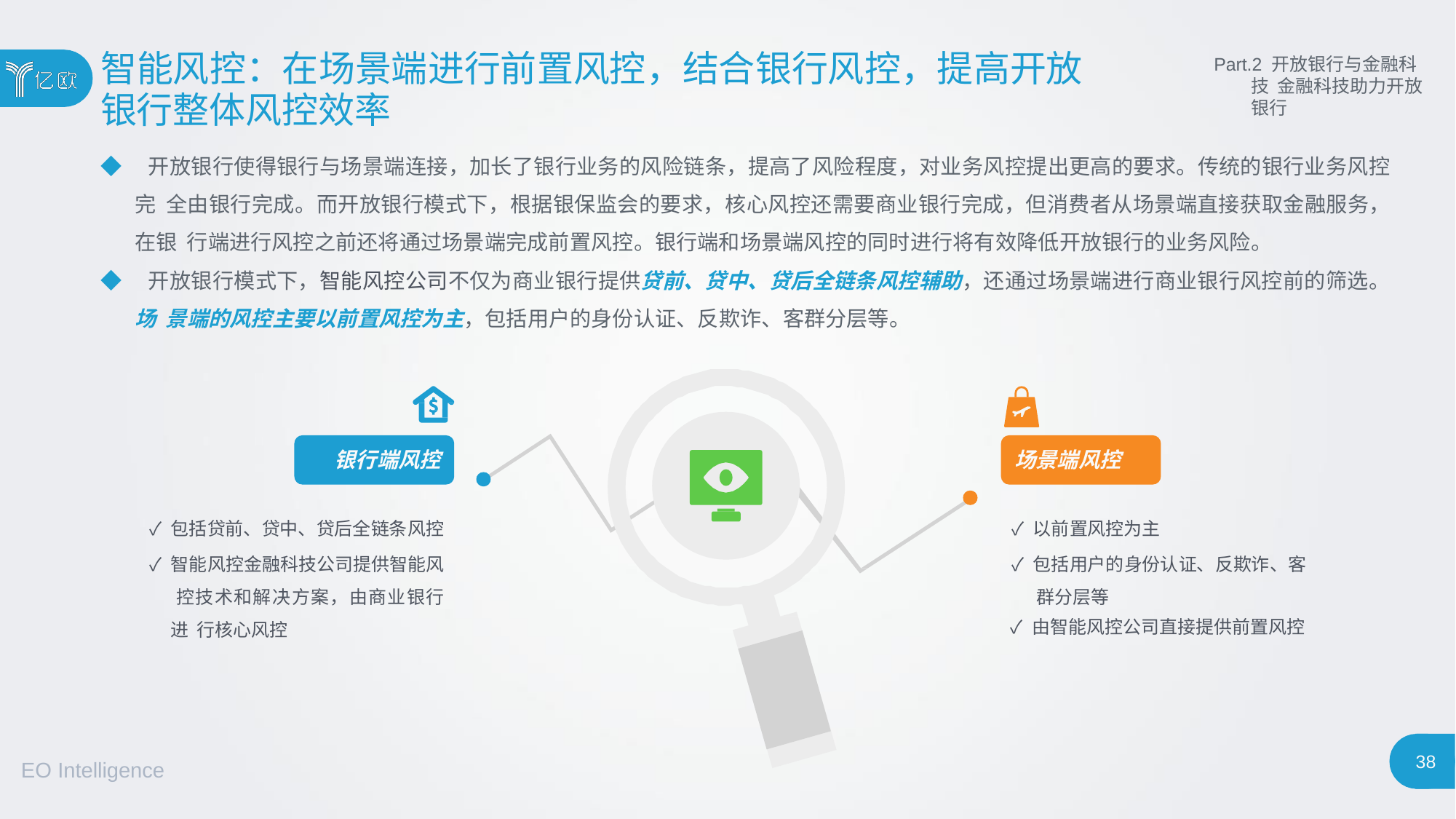

# 智能风控：在场景端进行前置风控，结合银行风控，提高开放
银行整体风控效率
Part.2 开放银行与金融科技  金融科技助力开放银行

◆ 开放银行使得银行与场景端连接，加长了银行业务的风险链条，提高了风险程度，对业务风控提出更高的要求。传统的银行业务风控完  全由银行完成。而开放银行模式下，根据银保监会的要求，核心风控还需要商业银行完成，但消费者从场景端直接获取金融服务，在银  行端进行风控之前还将通过场景端完成前置风控。银行端和场景端风控的同时进行将有效降低开放银行的业务风险。
◆ 开放银行模式下，智能风控公司不仅为商业银行提供贷前、贷中、贷后全链条风控辅助，还通过场景端进行商业银行风控前的筛选。场  景端的风控主要以前置风控为主，包括用户的身份认证、反欺诈、客群分层等。

银行端风控
场景端风控

✓ 包括贷前、贷中、贷后全链条风控
✓ 智能风控金融科技公司提供智能风  控技术和解决方案，由商业银行进  行核心风控
✓ 以前置风控为主
✓ 包括用户的身份认证、反欺诈、客  群分层等
✓ 由智能风控公司直接提供前置风控

38
EO Intelligence